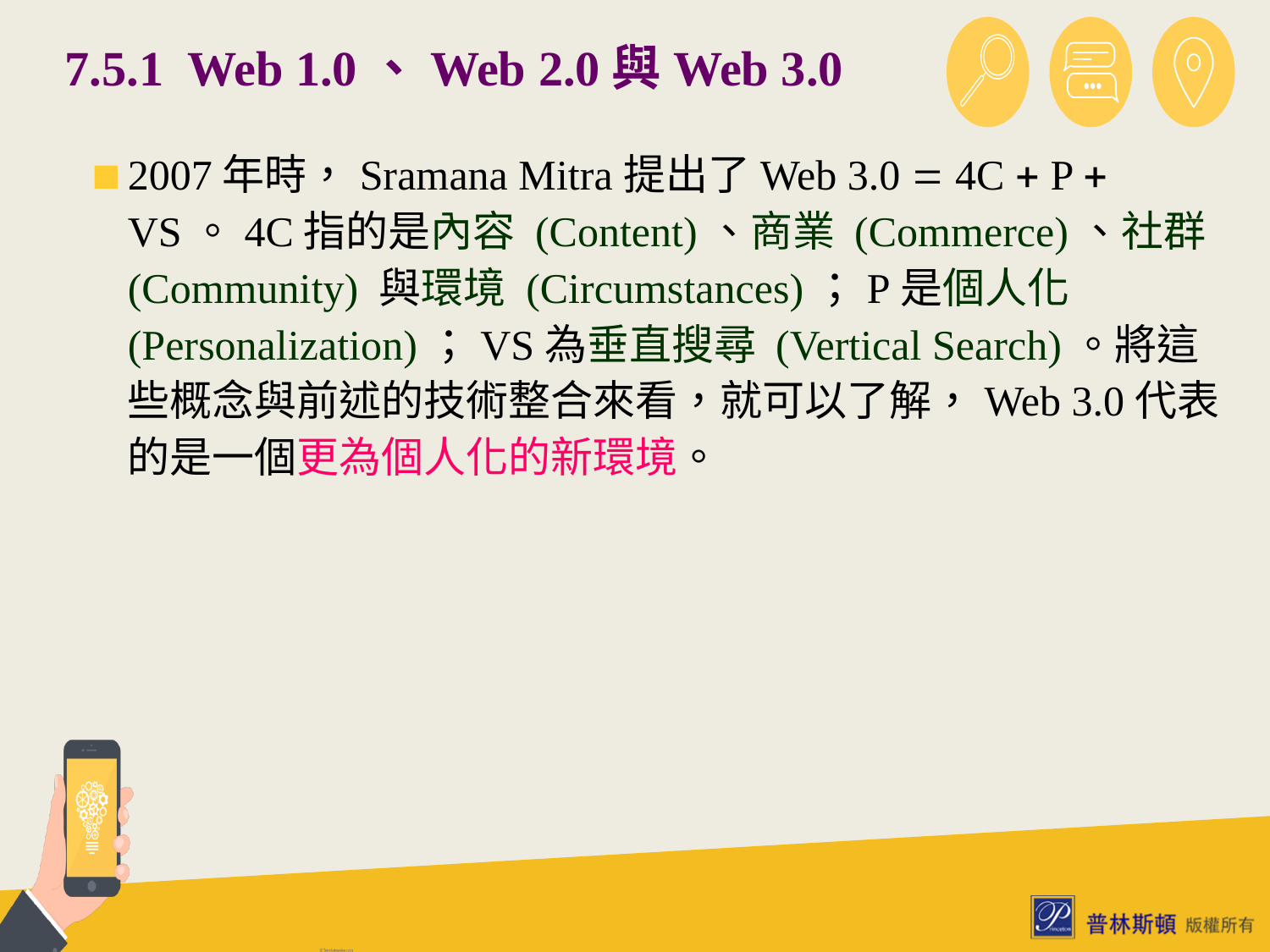

# 7.5.1  Web 1.0、Web 2.0與Web 3.0
2007年時，Sramana Mitra提出了Web 3.0 = 4C + P + VS。4C指的是內容 (Content)、商業 (Commerce)、社群 (Community) 與環境 (Circumstances)；P是個人化 (Personalization)；VS為垂直搜尋 (Vertical Search)。將這些概念與前述的技術整合來看，就可以了解，Web 3.0代表的是一個更為個人化的新環境。